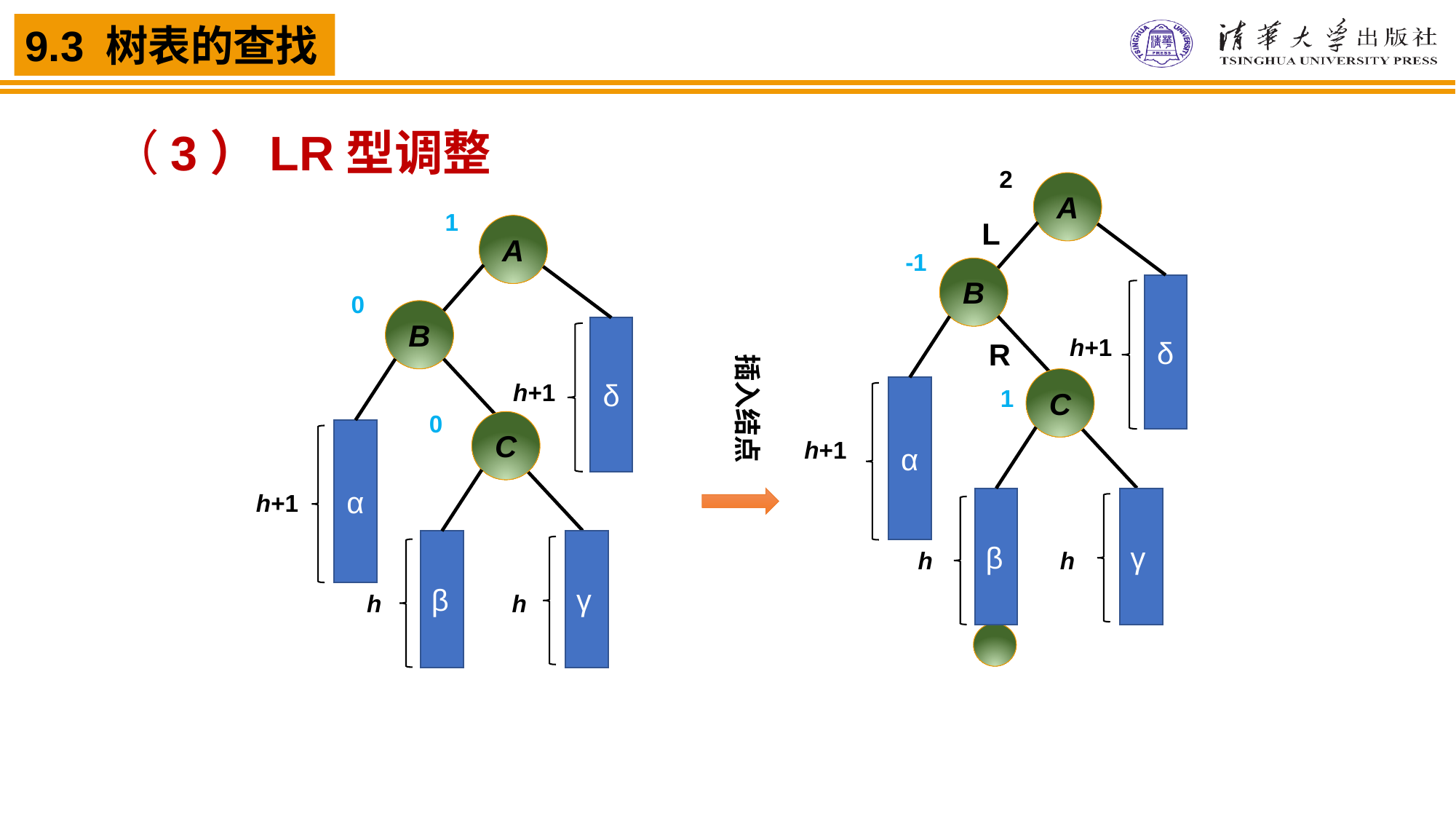

（3）LR型调整
2
-1
1
A
B
δ

h+1
C
α

h+1
β
γ

h
h
1
L
R
A
0
B
δ

插入结点

h+1
0
C
α

h+1
β
γ

h
h